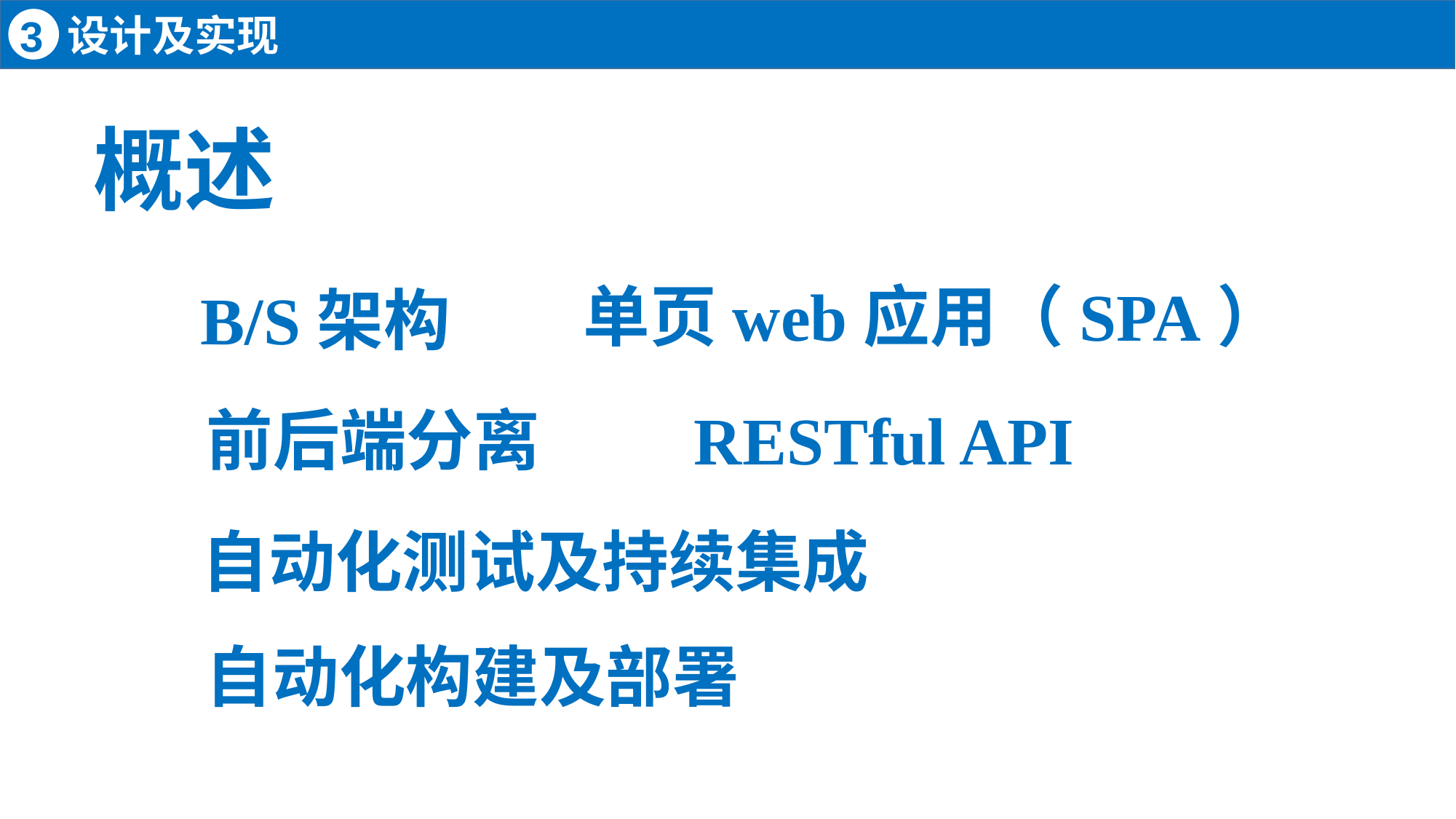

设计及实现
3

概述
单页web应用（SPA）
B/S架构
RESTful API
前后端分离
自动化测试及持续集成
自动化构建及部署